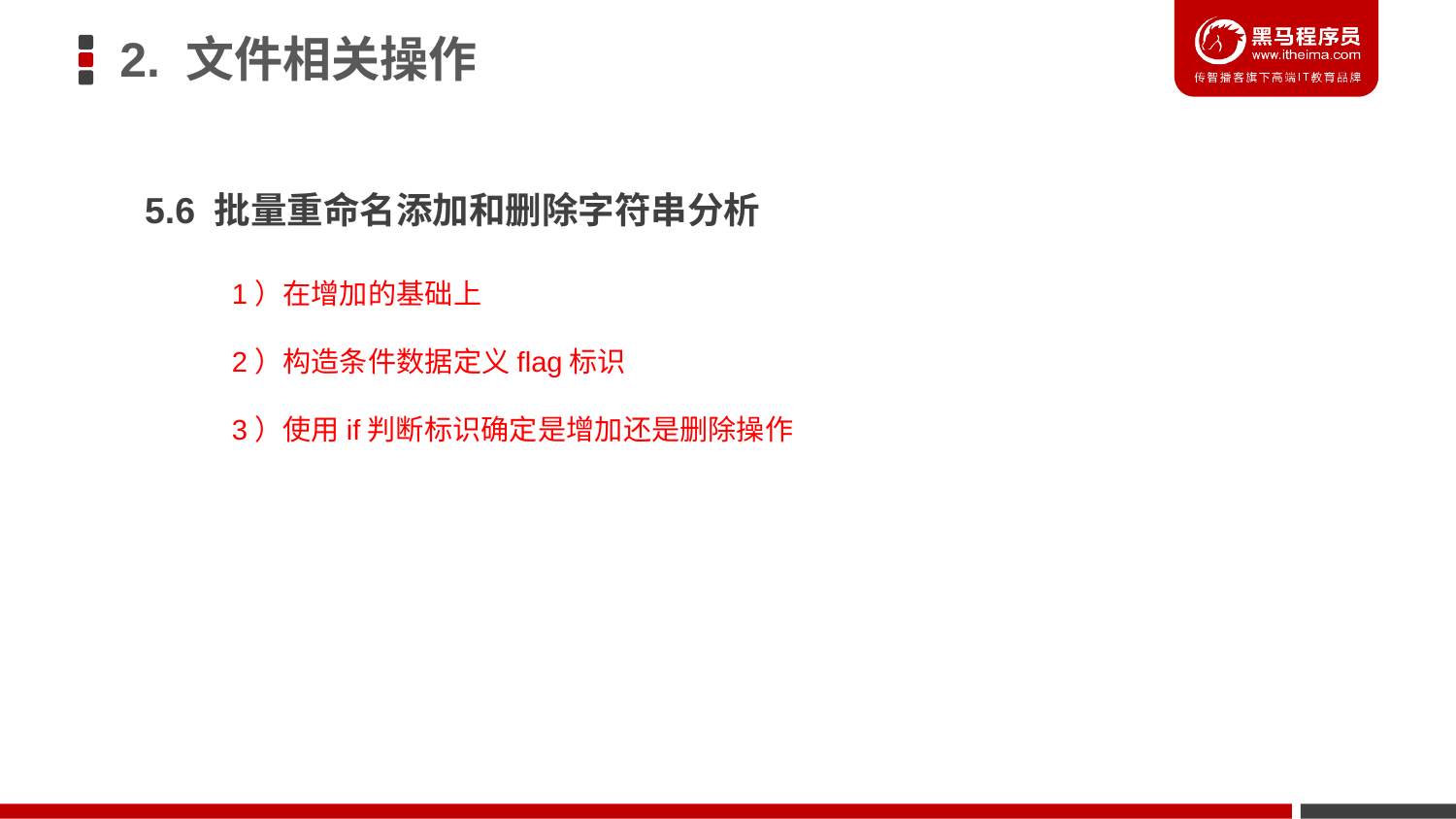

2. 文件相关操作
 5.6 批量重命名添加和删除字符串分析
1）在增加的基础上

2）构造条件数据定义flag标识

3）使用if判断标识确定是增加还是删除操作